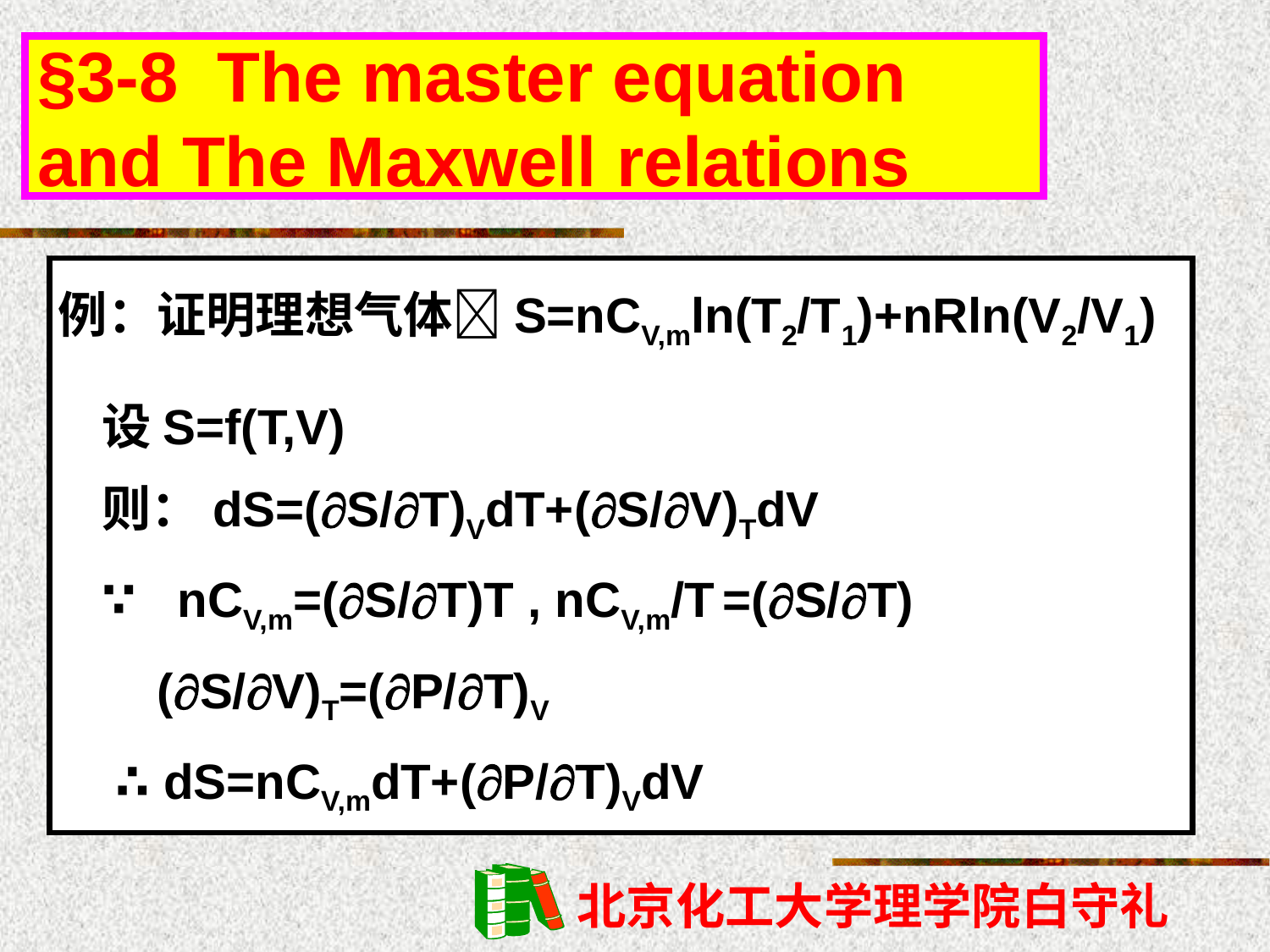

§3-8  The master equation and The Maxwell relations

# 例：证明理想气体ΔS=nCV,mln(T2/T1)+nRln(V2/V1)
设S=f(T,V)
则：dS=(∂S/∂T)VdT+(∂S/∂V)TdV
∵   nCV,m=(∂S/∂T)T , nCV,m/T =(∂S/∂T)
    (∂S/∂V)T=(∂P/∂T)V
 ∴ dS=nCV,mdT+(∂P/∂T)VdV